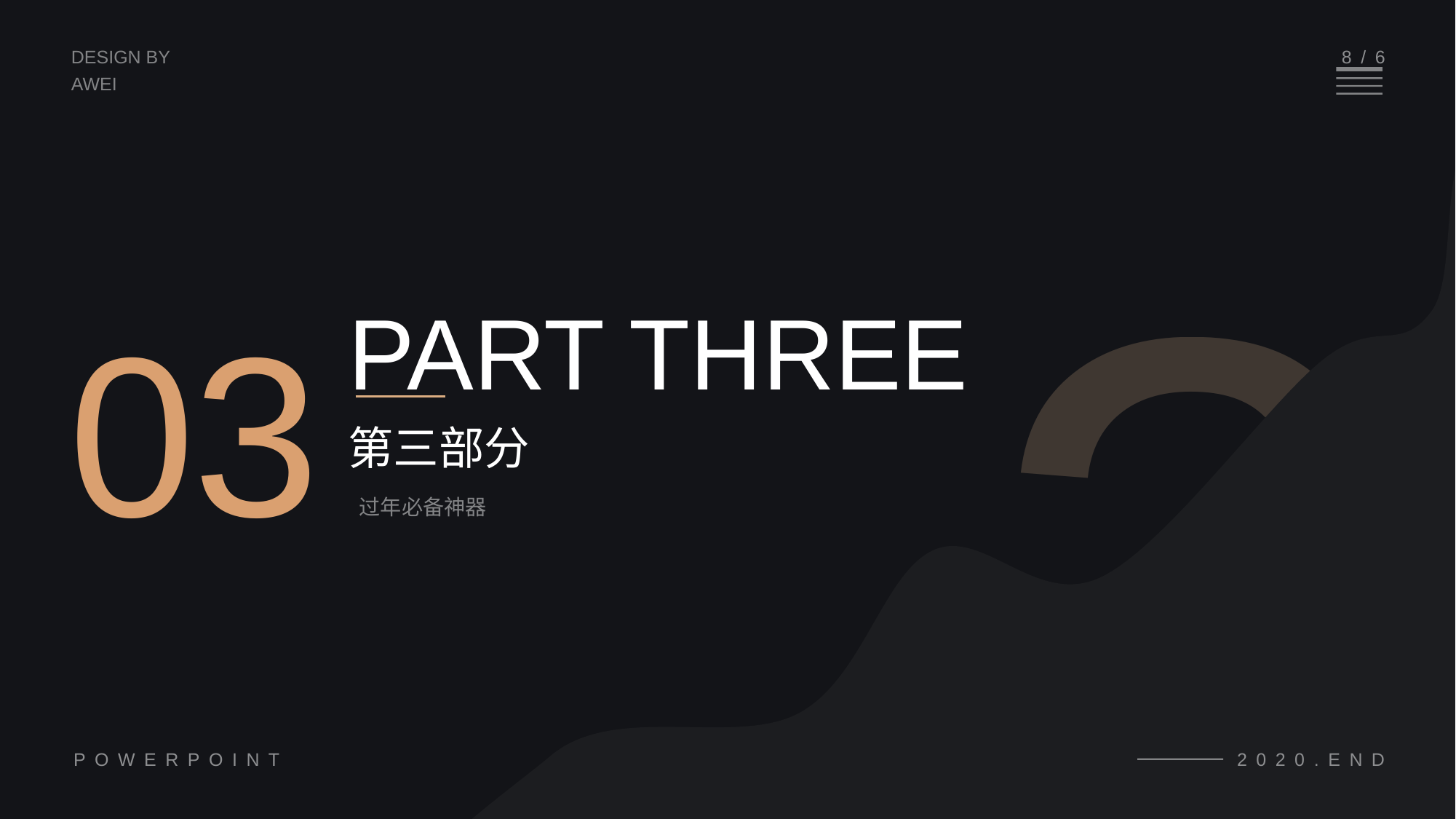

问题二
问题一
3
8/6

DESIGN BY
AWEI

问题五
03

PART THREE
问题三
第三部分
过年必备神器
问题七
POWERPOINT
问题四
2020.END

问题六